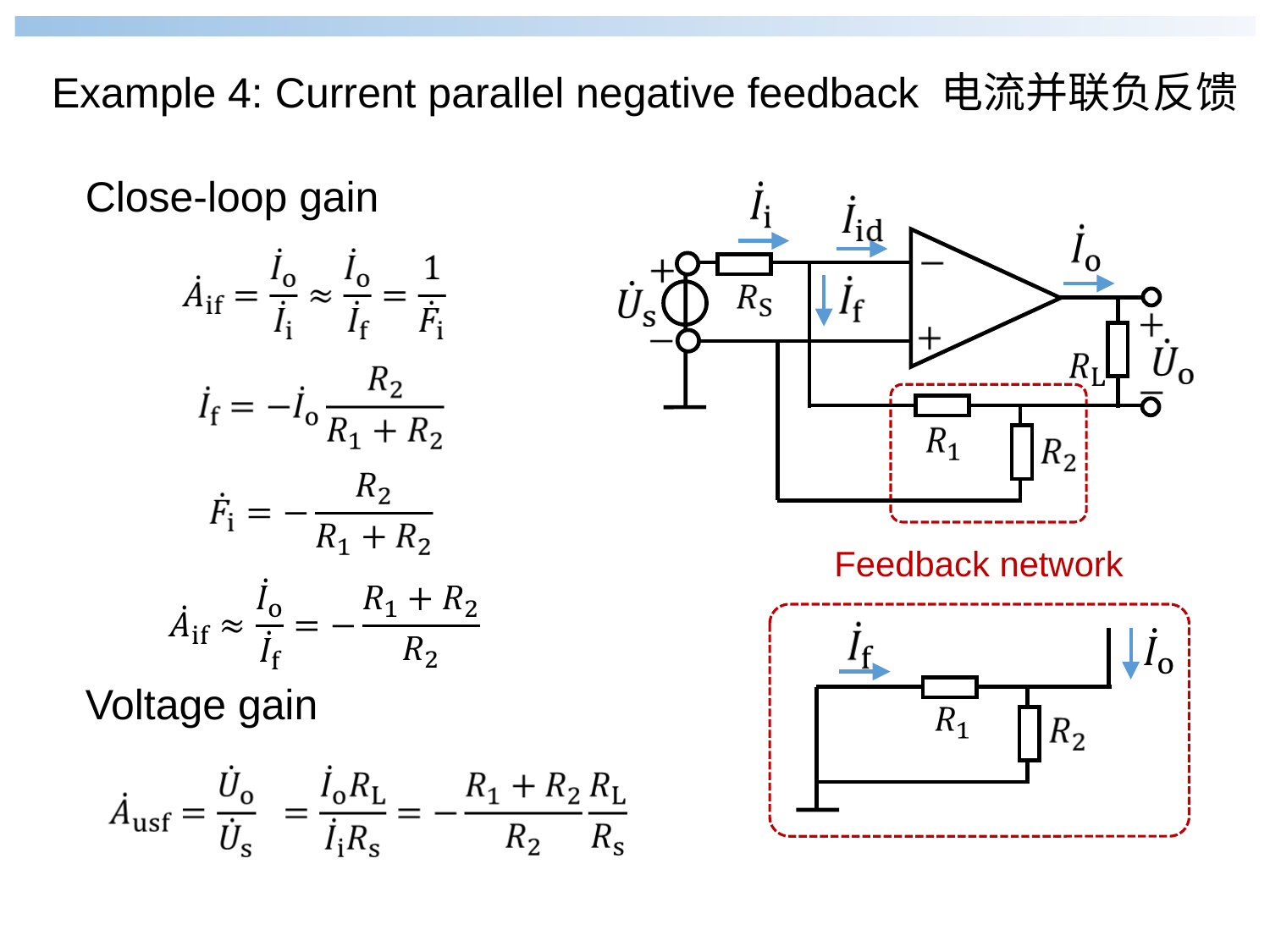

Example 4: Current parallel negative feedback 电流并联负反馈
Close-loop gain

Feedback network

Voltage gain